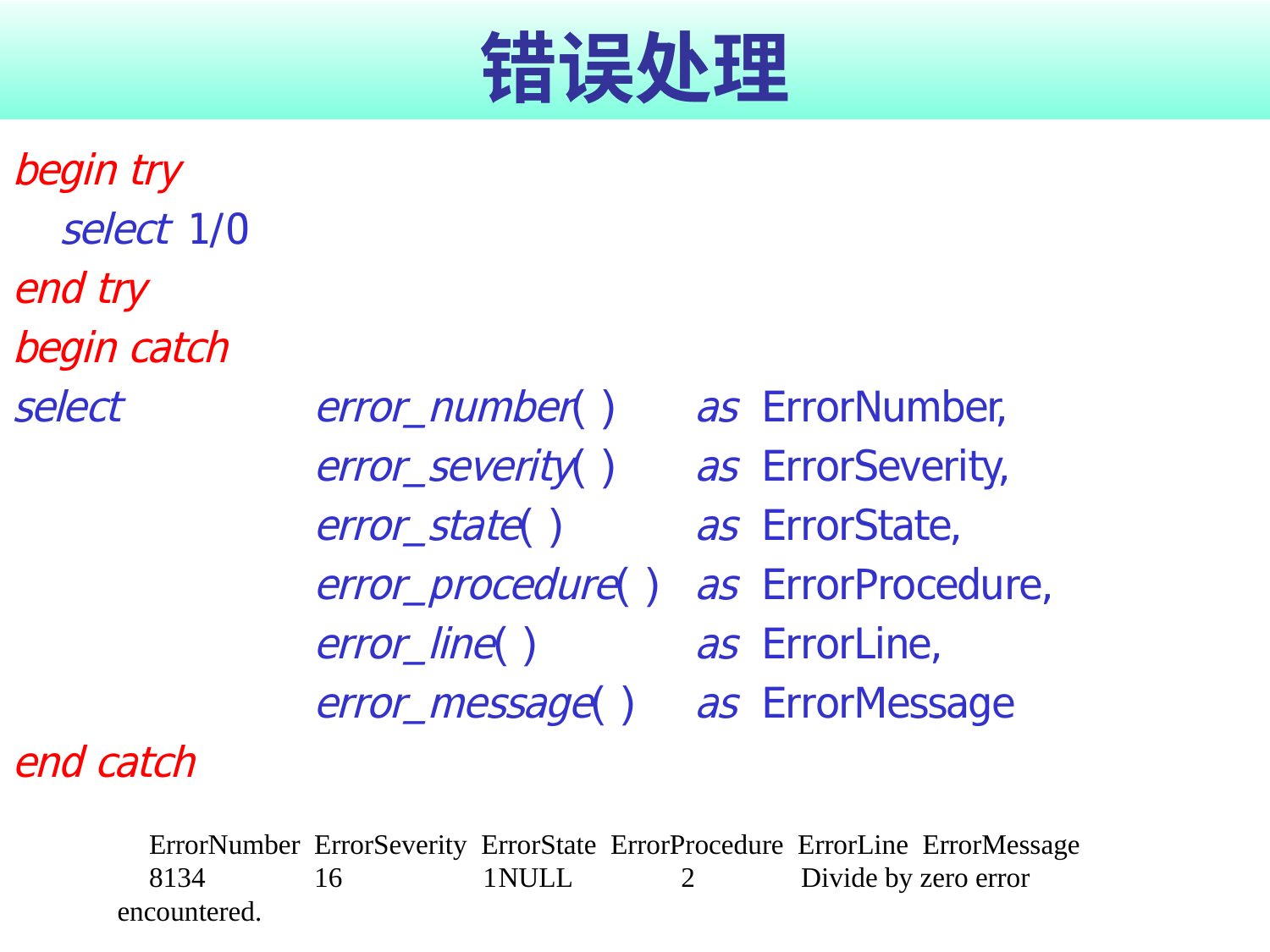

# 错误处理
begin try
	select	1/0
end try
begin catch
select		error_number( )	as  ErrorNumber,
			error_severity( )	as  ErrorSeverity,
			error_state( ) 	as  ErrorState,
			error_procedure( ) 	as  ErrorProcedure,
    		error_line( )		as  ErrorLine,
    		error_message( ) 	as  ErrorMessage
end catch
ErrorNumber  ErrorSeverity  ErrorState  ErrorProcedure  ErrorLine  ErrorMessage
8134	          16	                1	NULL	        2	       Divide by zero error encountered.